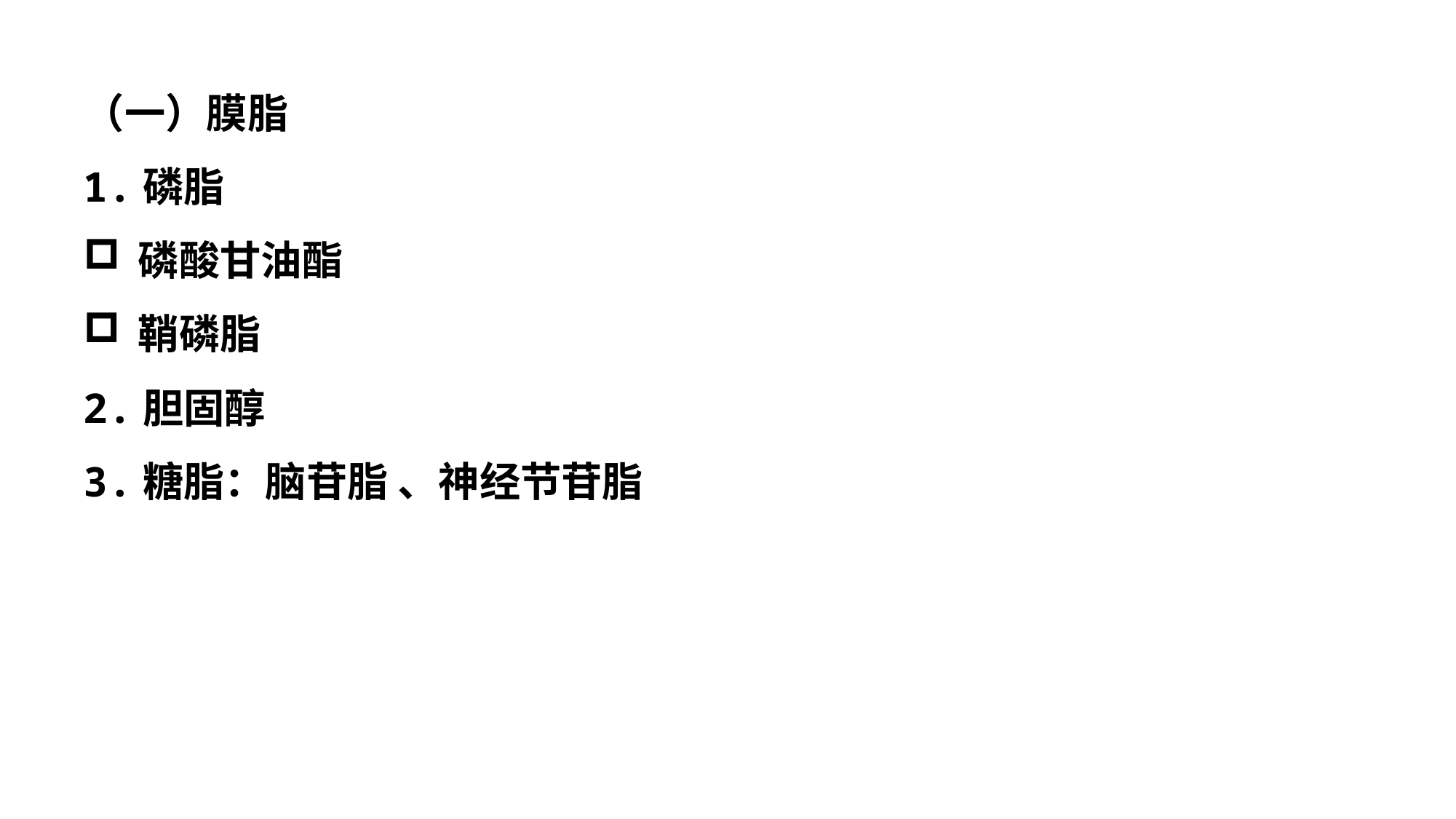

（一）膜脂
1.磷脂
磷酸甘油酯
鞘磷脂
2.胆固醇
3.糖脂：脑苷脂 、神经节苷脂